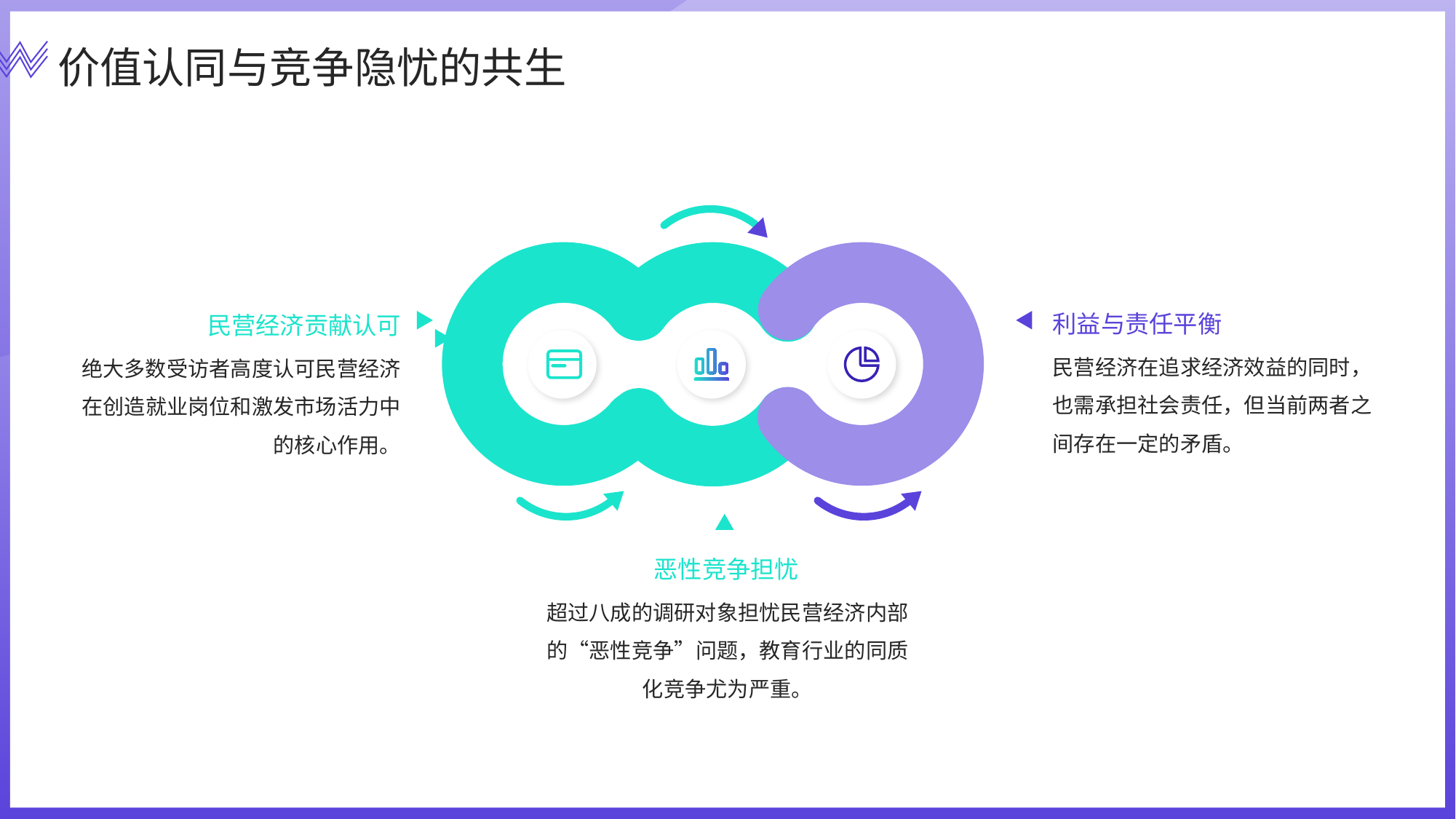

价值认同与竞争隐忧的共生

利益与责任平衡
民营经济贡献认可

民营经济在追求经济效益的同时，也需承担社会责任，但当前两者之间存在一定的矛盾。
绝大多数受访者高度认可民营经济在创造就业岗位和激发市场活力中的核心作用。

恶性竞争担忧
超过八成的调研对象担忧民营经济内部的“恶性竞争”问题，教育行业的同质化竞争尤为严重。